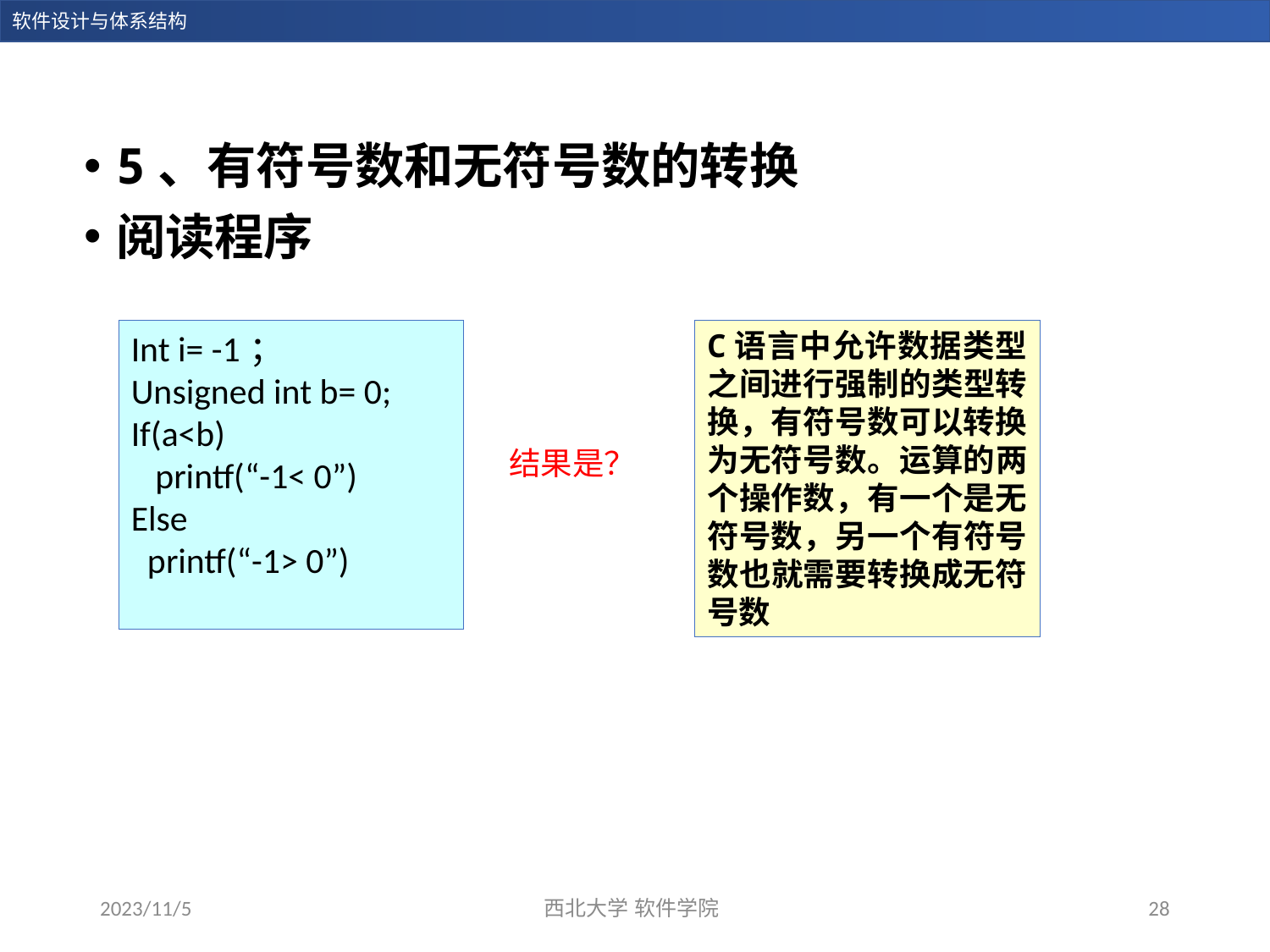

5、有符号数和无符号数的转换
阅读程序

Int i= -1；
Unsigned int b= 0;
If(a<b)
   printf(“-1< 0”)
Else
  printf(“-1> 0”)

C语言中允许数据类型之间进行强制的类型转换，有符号数可以转换为无符号数。运算的两个操作数，有一个是无符号数，另一个有符号数也就需要转换成无符号数
结果是？
2023/11/5
西北大学 软件学院
28